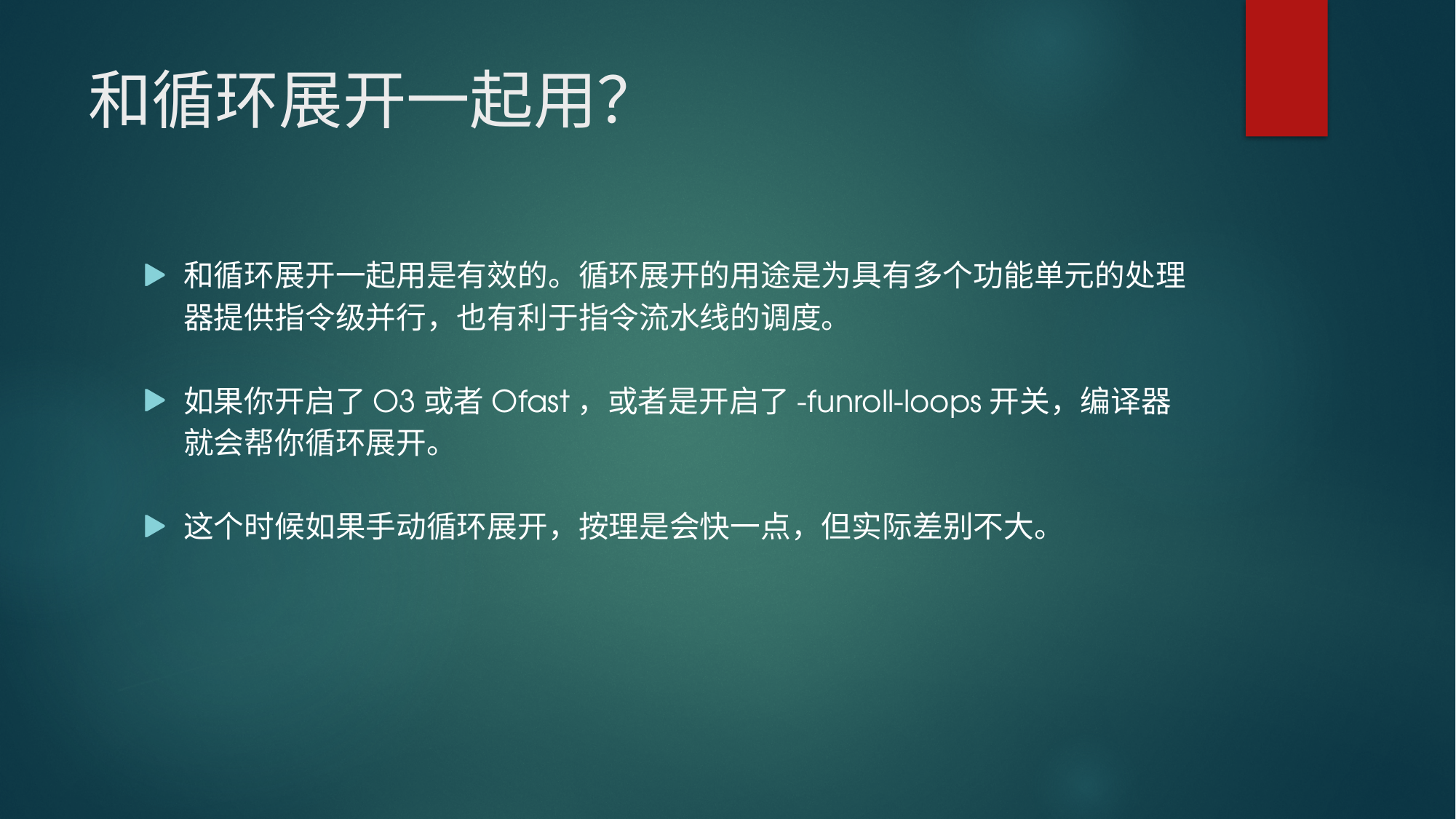

# 和循环展开一起用？
和循环展开一起用是有效的。循环展开的用途是为具有多个功能单元的处理器提供指令级并行，也有利于指令流水线的调度。

如果你开启了O3或者Ofast，或者是开启了-funroll-loops开关，编译器就会帮你循环展开。

这个时候如果手动循环展开，按理是会快一点，但实际差别不大。